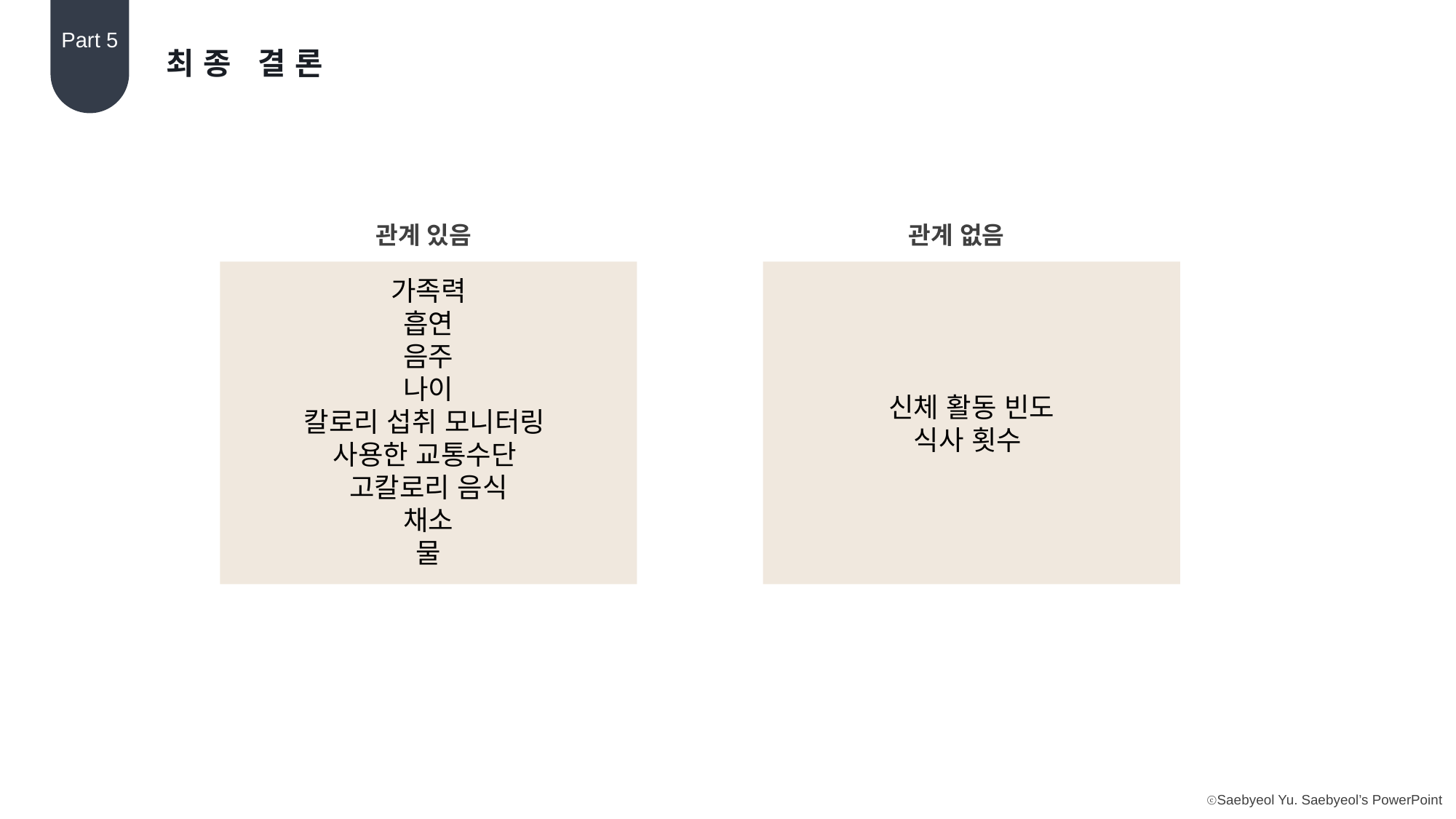

Part 5
최종 결론
관계 있음
관계 없음

신체 활동 빈도
식사 횟수
가족력
흡연
음주
나이
칼로리 섭취 모니터링
사용한 교통수단
고칼로리 음식
채소
물